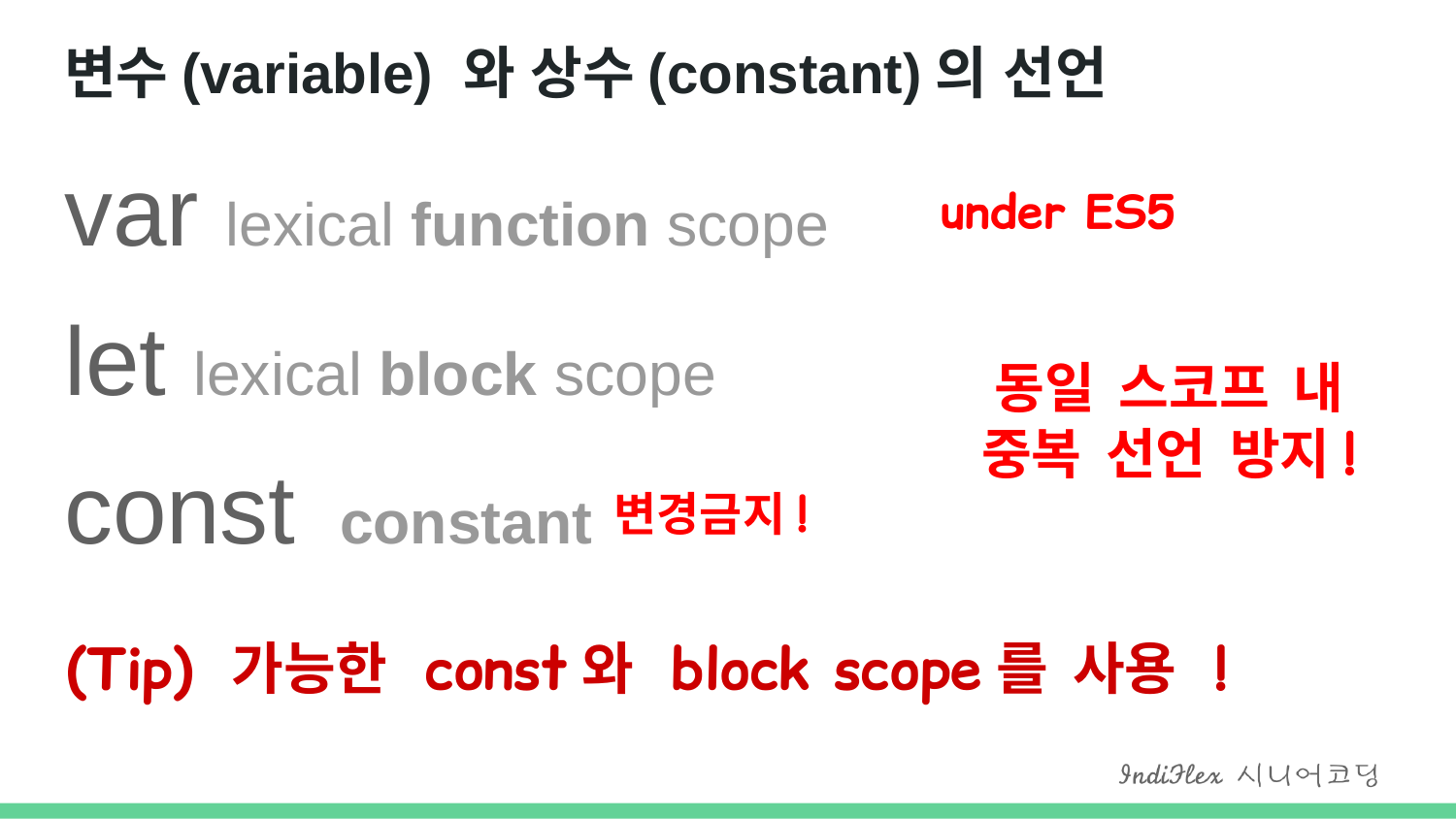

# 변수(variable) 와 상수(constant)의 선언
var lexical function scope
let lexical block scope
const  constant
under ES5
동일 스코프 내
중복 선언 방지!
변경금지!
(Tip) 가능한 const와 block scope를 사용 !